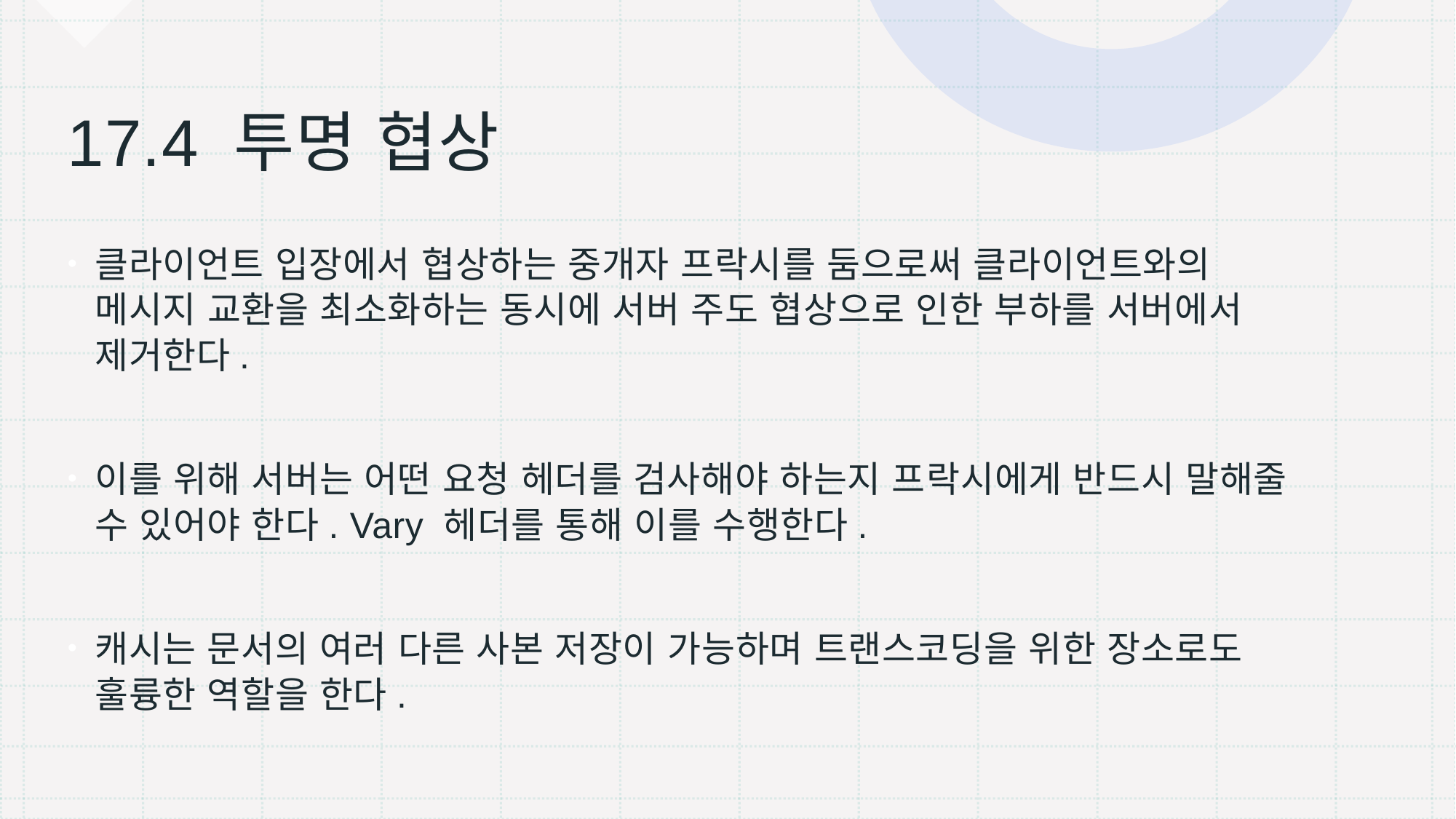

# 17.4 투명 협상
클라이언트 입장에서 협상하는 중개자 프락시를 둠으로써 클라이언트와의 메시지 교환을 최소화하는 동시에 서버 주도 협상으로 인한 부하를 서버에서 제거한다.

이를 위해 서버는 어떤 요청 헤더를 검사해야 하는지 프락시에게 반드시 말해줄 수 있어야 한다. Vary 헤더를 통해 이를 수행한다.

캐시는 문서의 여러 다른 사본 저장이 가능하며 트랜스코딩을 위한 장소로도 훌륭한 역할을 한다.